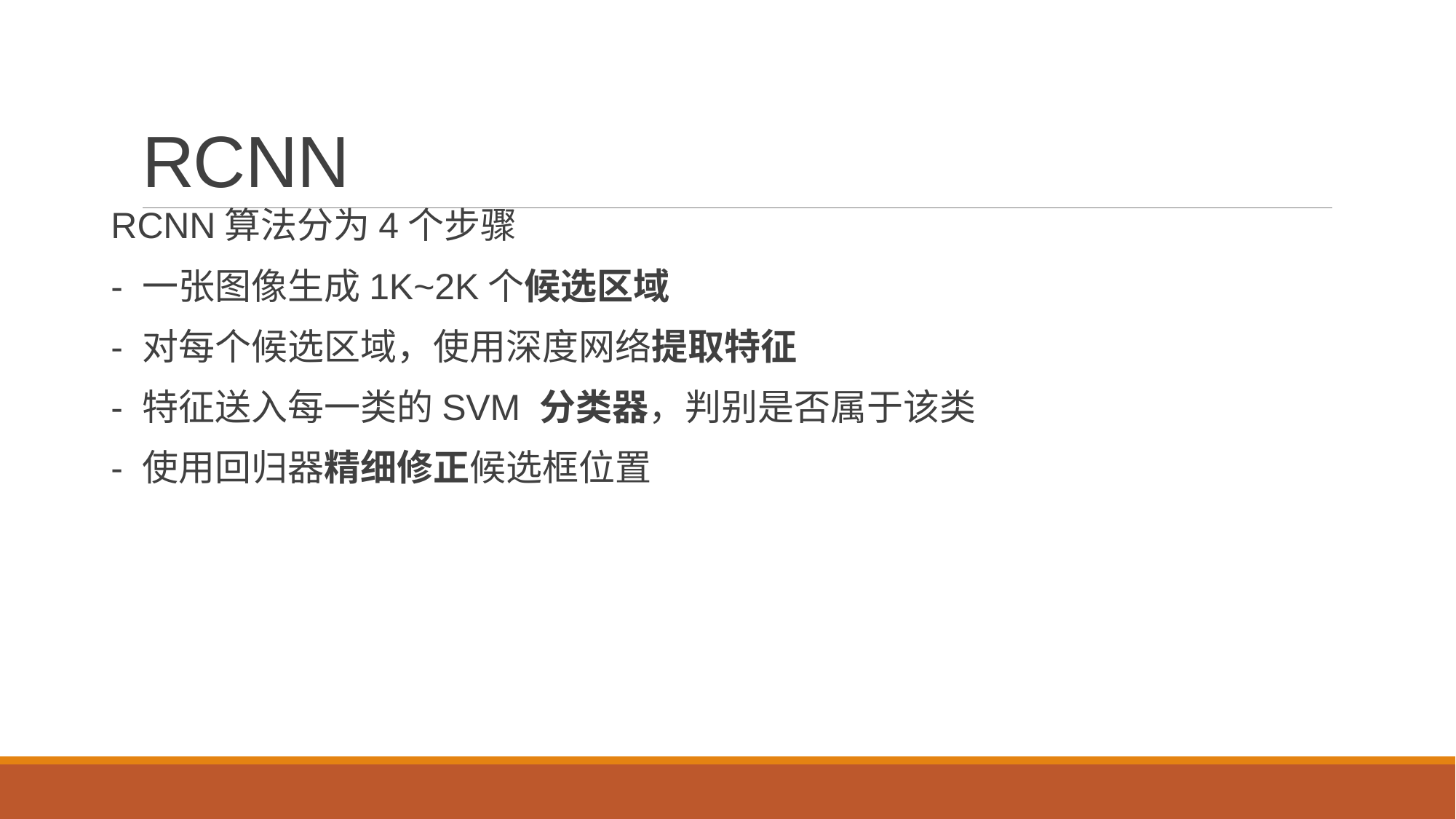

# RCNN
RCNN算法分为4个步骤
- 一张图像生成1K~2K个候选区域
- 对每个候选区域，使用深度网络提取特征
- 特征送入每一类的SVM 分类器，判别是否属于该类
- 使用回归器精细修正候选框位置